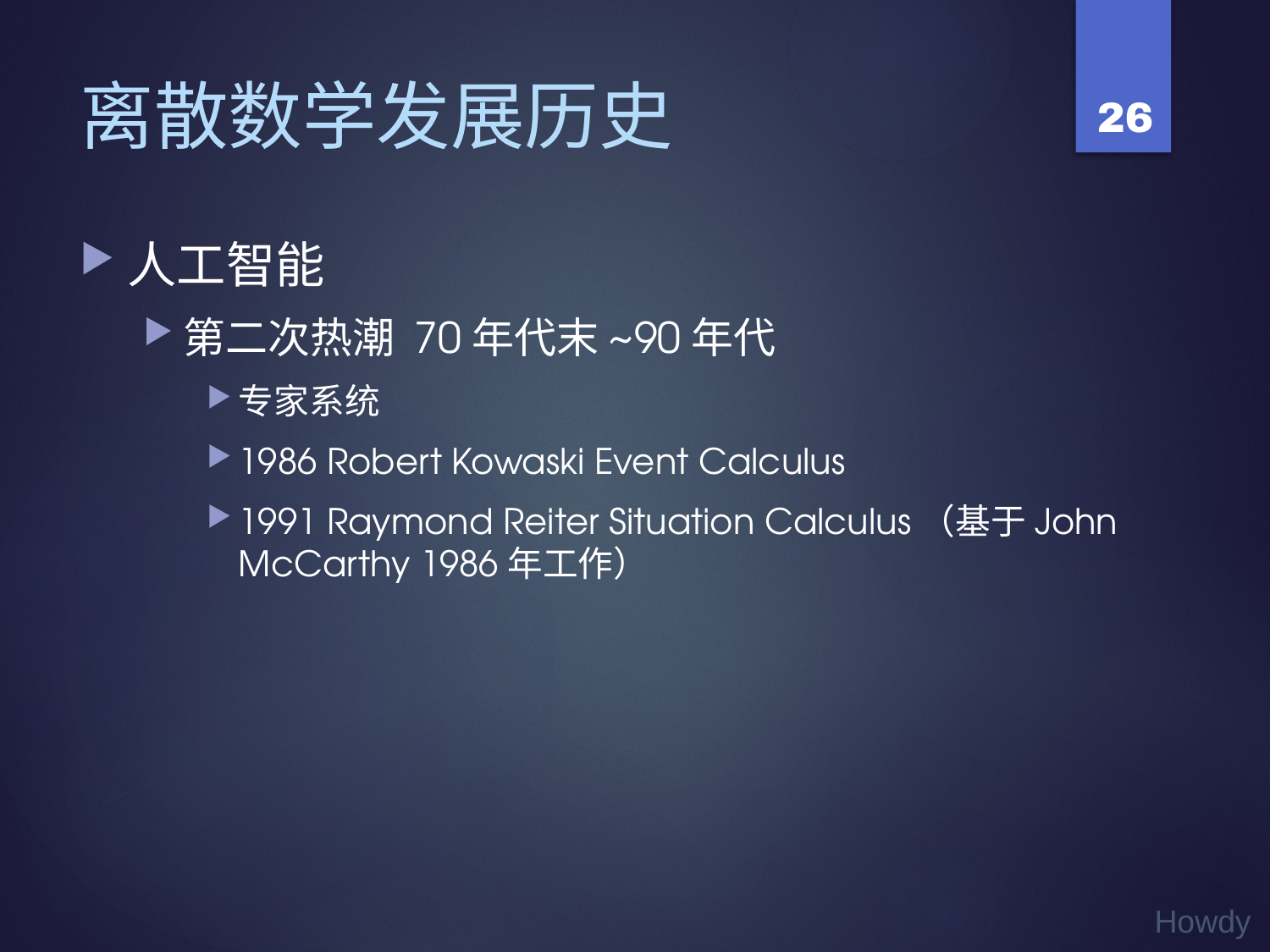

26
# 离散数学发展历史
人工智能
第二次热潮 70年代末~90年代
专家系统
1986 Robert Kowaski Event Calculus
1991 Raymond Reiter Situation Calculus（基于John McCarthy 1986年工作）